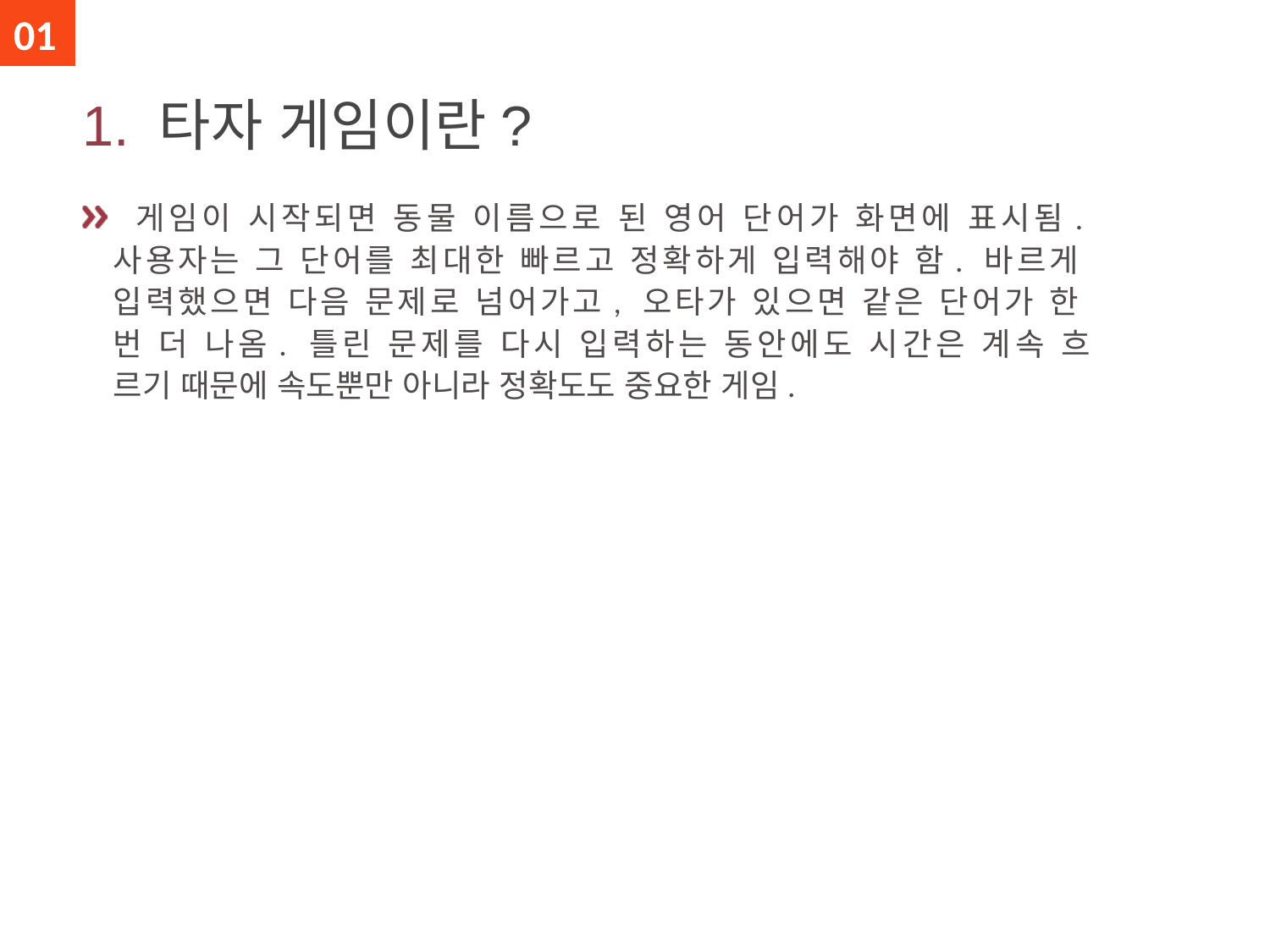

01
# 1. 타자 게임이란?
 게임이 시작되면 동물 이름으로 된 영어 단어가 화면에 표시됨.
사용자는 그 단어를 최대한 빠르고 정확하게 입력해야 함. 바르게
입력했으면 다음 문제로 넘어가고, 오타가 있으면 같은 단어가 한
번 더 나옴. 틀린 문제를 다시 입력하는 동안에도 시간은 계속 흐
르기 때문에 속도뿐만 아니라 정확도도 중요한 게임.